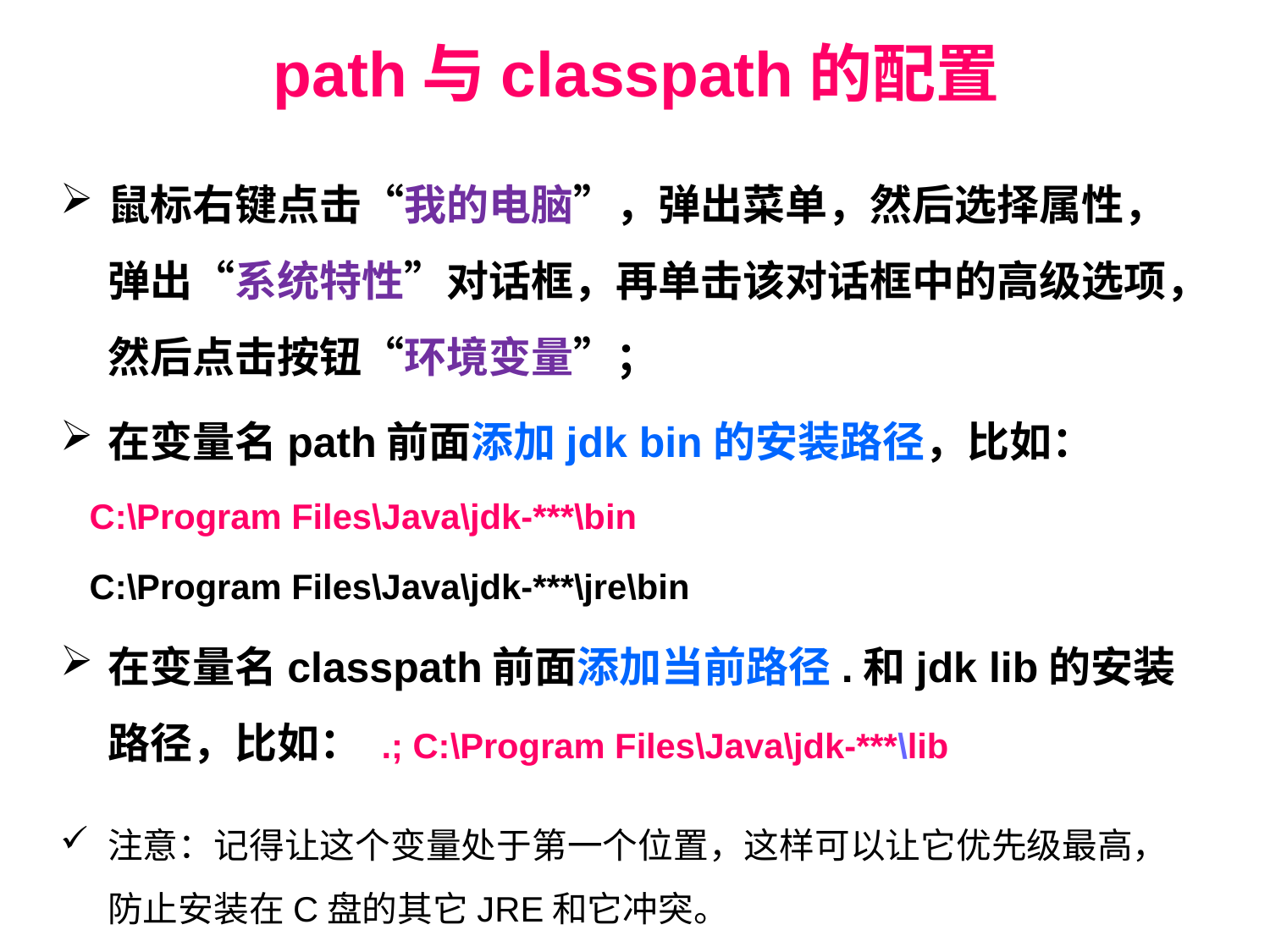

# path与classpath的配置
鼠标右键点击“我的电脑”，弹出菜单，然后选择属性，弹出“系统特性”对话框，再单击该对话框中的高级选项，然后点击按钮“环境变量”；
在变量名path前面添加jdk bin的安装路径，比如：
   C:\Program Files\Java\jdk-***\bin
   C:\Program Files\Java\jdk-***\jre\bin
在变量名classpath前面添加当前路径.和jdk lib的安装路径，比如： .; C:\Program Files\Java\jdk-***\lib

注意：记得让这个变量处于第一个位置，这样可以让它优先级最高，防止安装在C盘的其它JRE和它冲突。